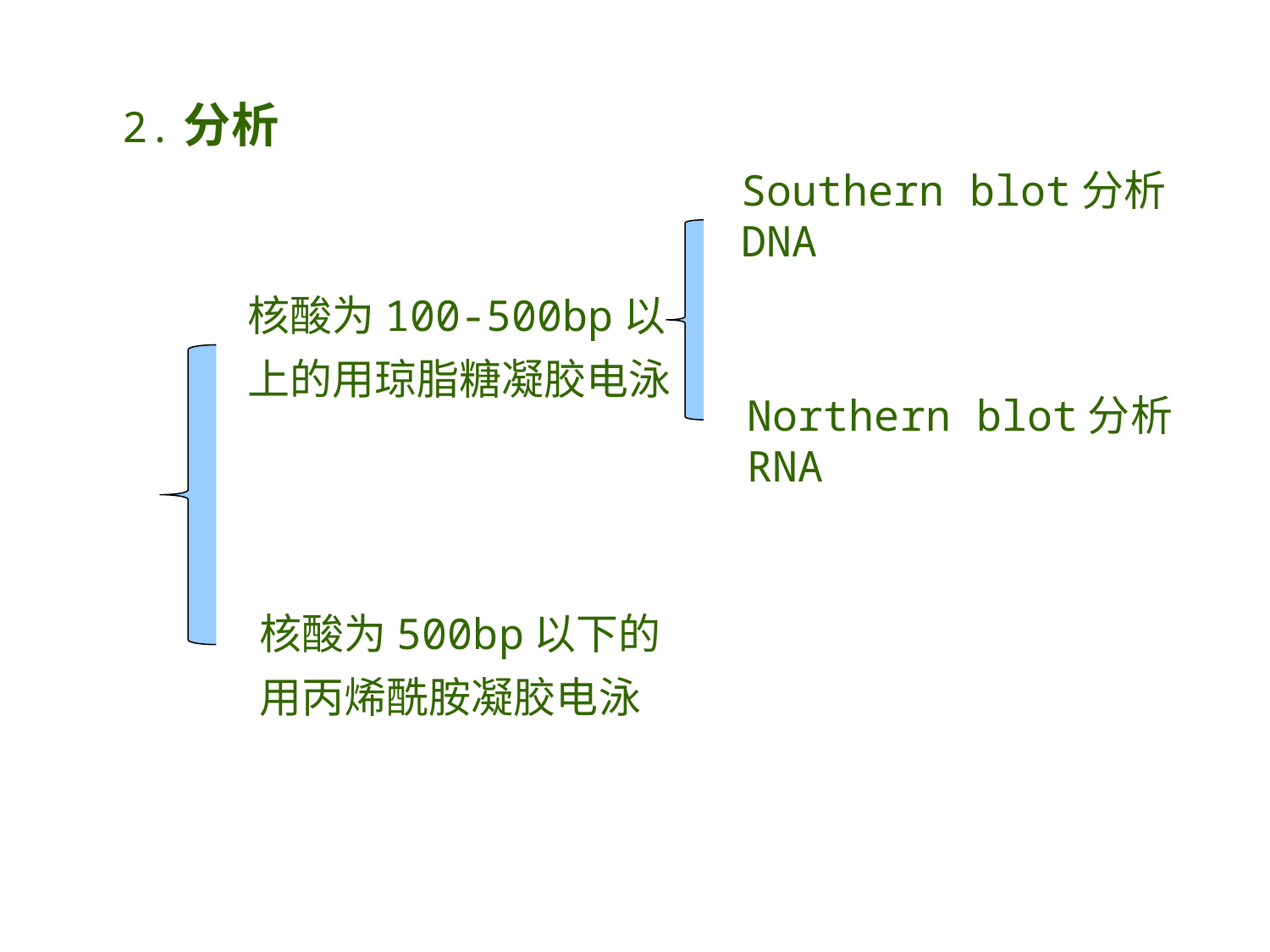

2.分析
Southern blot分析DNA

核酸为100-500bp以上的用琼脂糖凝胶电泳

Northern blot分析RNA
核酸为500bp以下的用丙烯酰胺凝胶电泳